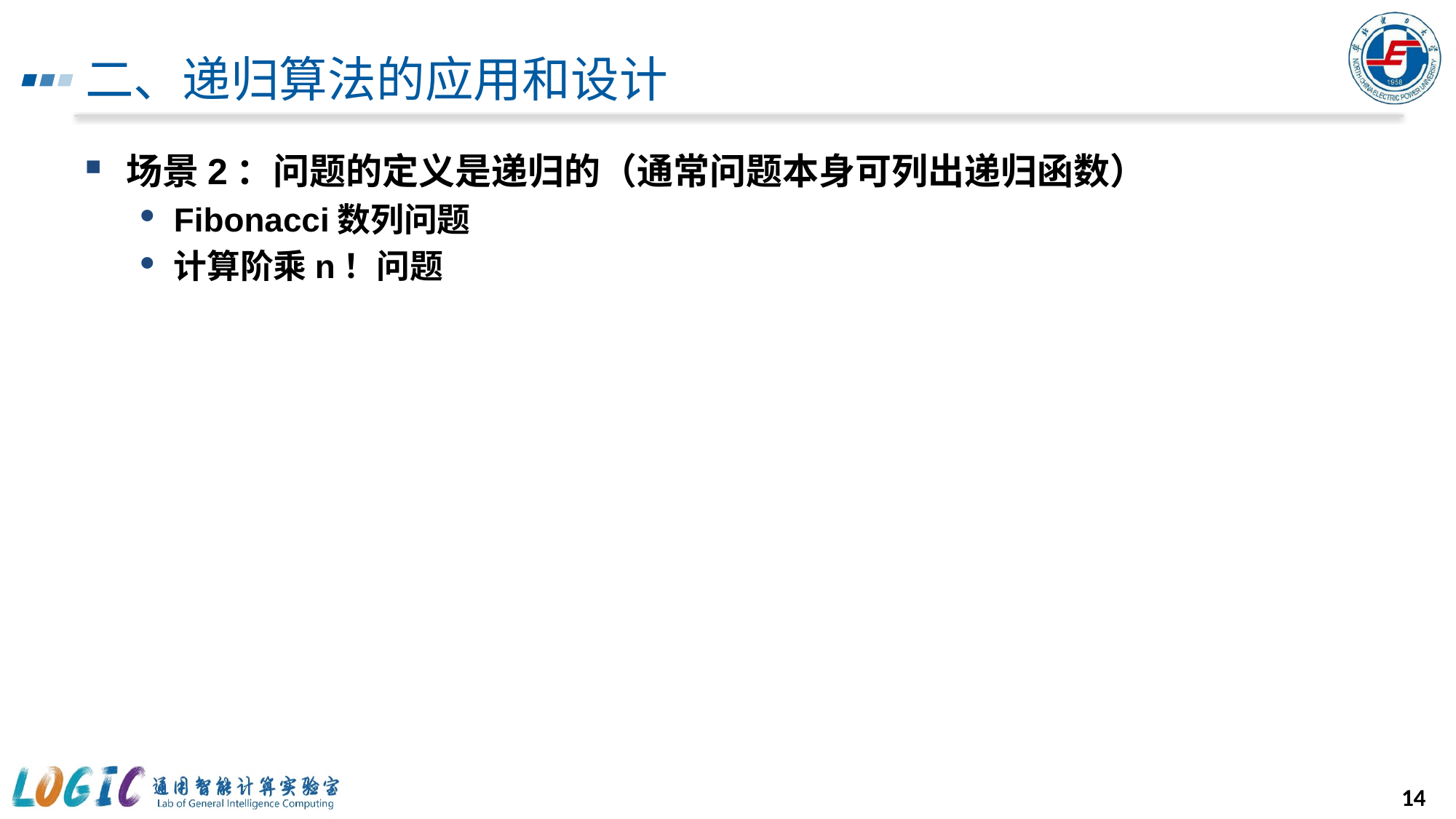

# 二、递归算法的应用和设计
场景2：问题的定义是递归的（通常问题本身可列出递归函数）
Fibonacci数列问题
计算阶乘n！问题
14